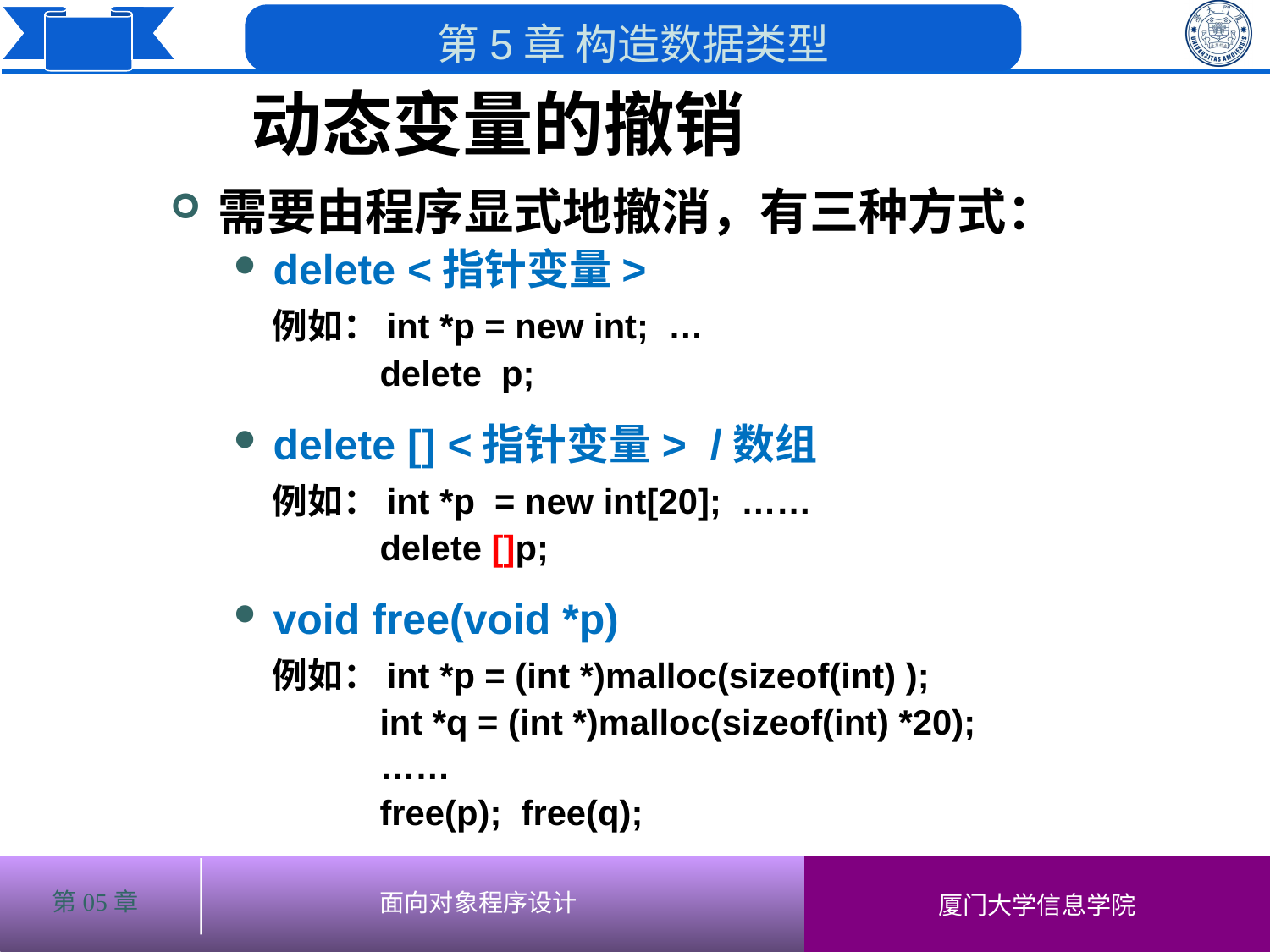

动态变量的撤销
# 需要由程序显式地撤消，有三种方式：
delete <指针变量>
   例如：int *p = new int;  …
               delete  p;
delete [] <指针变量>  /数组
   例如：int *p  = new int[20];  ……
               delete []p;
void free(void *p)
   例如：int *p = (int *)malloc(sizeof(int) );
               int *q = (int *)malloc(sizeof(int) *20);
               ……
               free(p);  free(q);
75